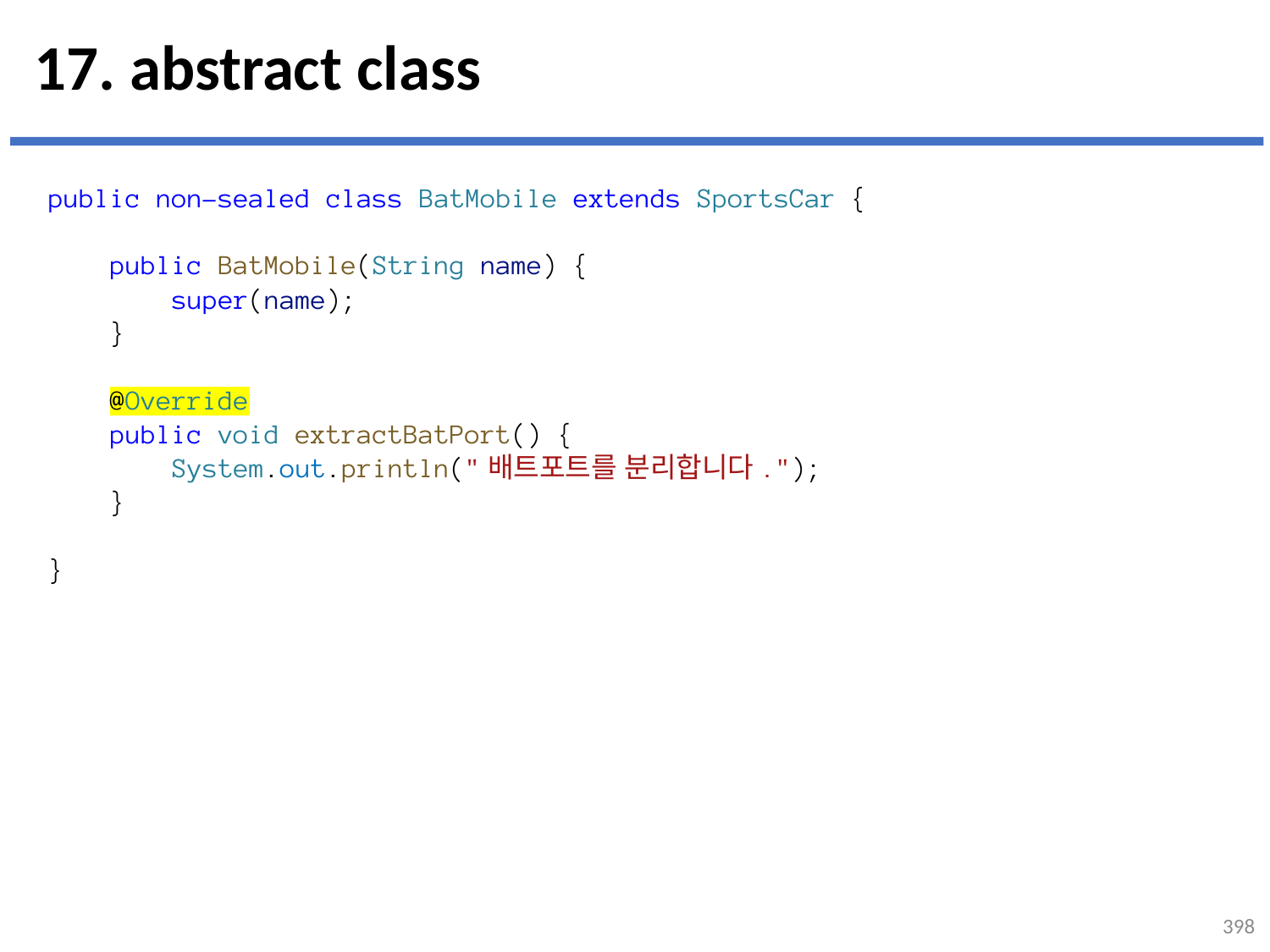

# 17. abstract class

public non-sealed class BatMobile extends SportsCar {

    public BatMobile(String name) {
        super(name);
    }
    @Override
    public void extractBatPort() {
        System.out.println("배트포트를 분리합니다.");
    }
}
...

설명
398